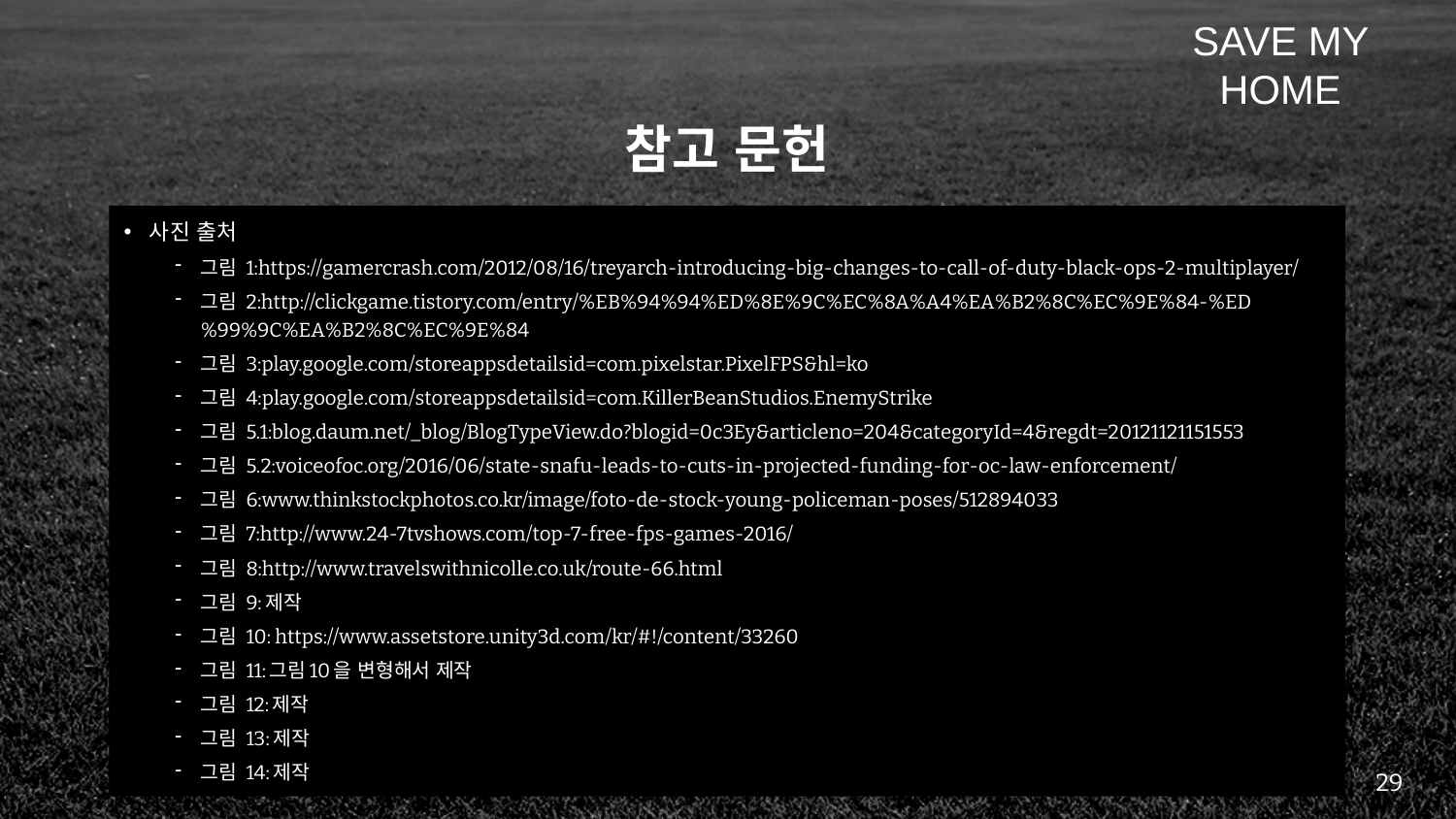

# 참고 문헌
사진 출처
그림 1:https://gamercrash.com/2012/08/16/treyarch-introducing-big-changes-to-call-of-duty-black-ops-2-multiplayer/
그림 2:http://clickgame.tistory.com/entry/%EB%94%94%ED%8E%9C%EC%8A%A4%EA%B2%8C%EC%9E%84-%ED%99%9C%EA%B2%8C%EC%9E%84
그림 3:play.google.com/storeappsdetailsid=com.pixelstar.PixelFPS&hl=ko
그림 4:play.google.com/storeappsdetailsid=com.KillerBeanStudios.EnemyStrike
그림 5.1:blog.daum.net/_blog/BlogTypeView.do?blogid=0c3Ey&articleno=204&categoryId=4&regdt=20121121151553
그림 5.2:voiceofoc.org/2016/06/state-snafu-leads-to-cuts-in-projected-funding-for-oc-law-enforcement/
그림 6:www.thinkstockphotos.co.kr/image/foto-de-stock-young-policeman-poses/512894033
그림 7:http://www.24-7tvshows.com/top-7-free-fps-games-2016/
그림 8:http://www.travelswithnicolle.co.uk/route-66.html
그림 9:제작
그림 10: https://www.assetstore.unity3d.com/kr/#!/content/33260
그림 11:그림10을 변형해서 제작
그림 12:제작
그림 13:제작
그림 14:제작